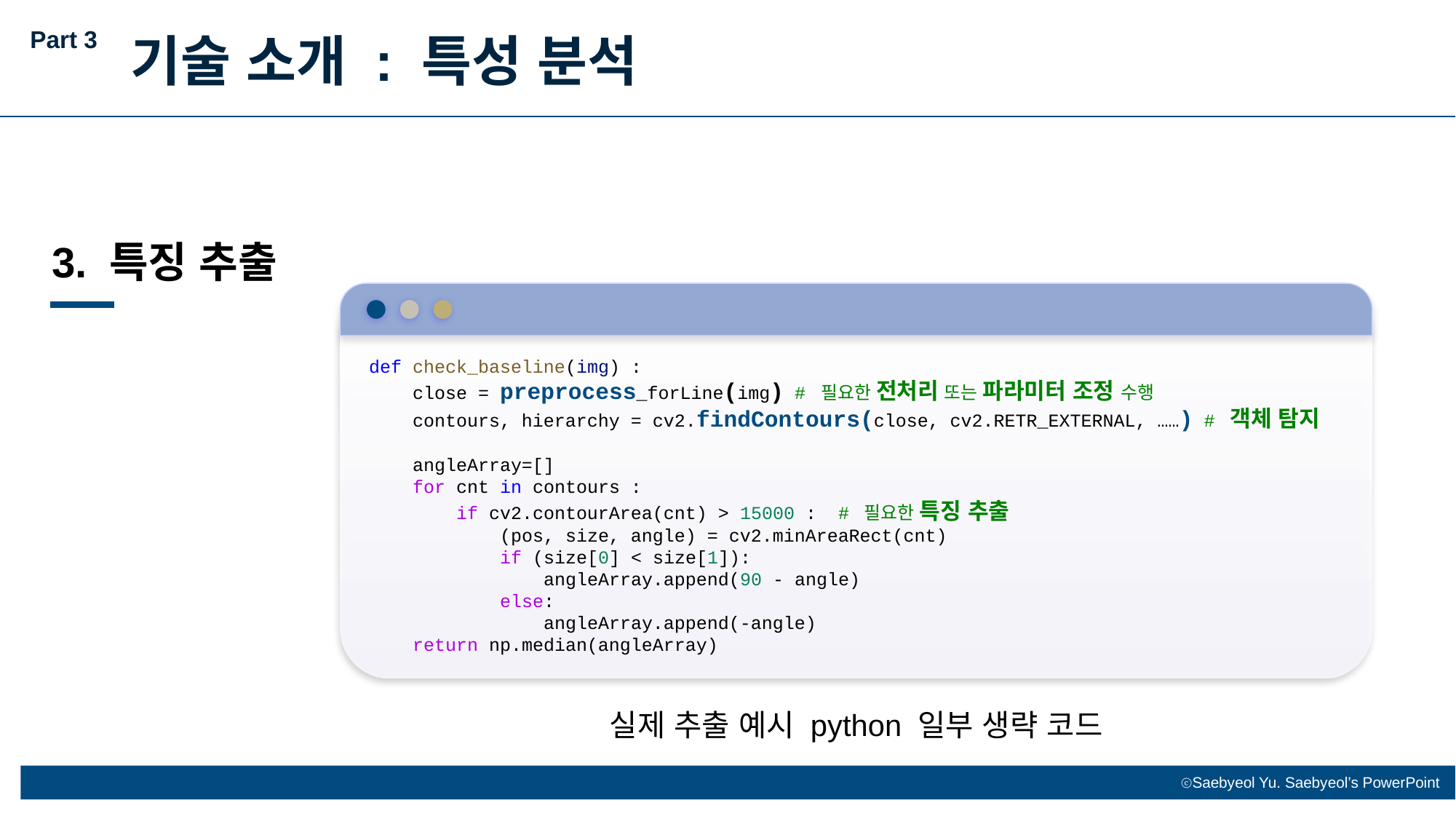

Part 3
기술 소개 : 특성 분석
3. 특징 추출

def check_baseline(img) :
    close = preprocess_forLine(img) # 필요한 전처리 또는 파라미터 조정 수행
    contours, hierarchy = cv2.findContours(close, cv2.RETR_EXTERNAL, ……) # 객체 탐지
    angleArray=[]
    for cnt in contours :
        if cv2.contourArea(cnt) > 15000 :  # 필요한 특징 추출
            (pos, size, angle) = cv2.minAreaRect(cnt)
            if (size[0] < size[1]):
                angleArray.append(90 - angle)
            else:
                angleArray.append(-angle)
    return np.median(angleArray)
실제 추출 예시 python 일부 생략 코드